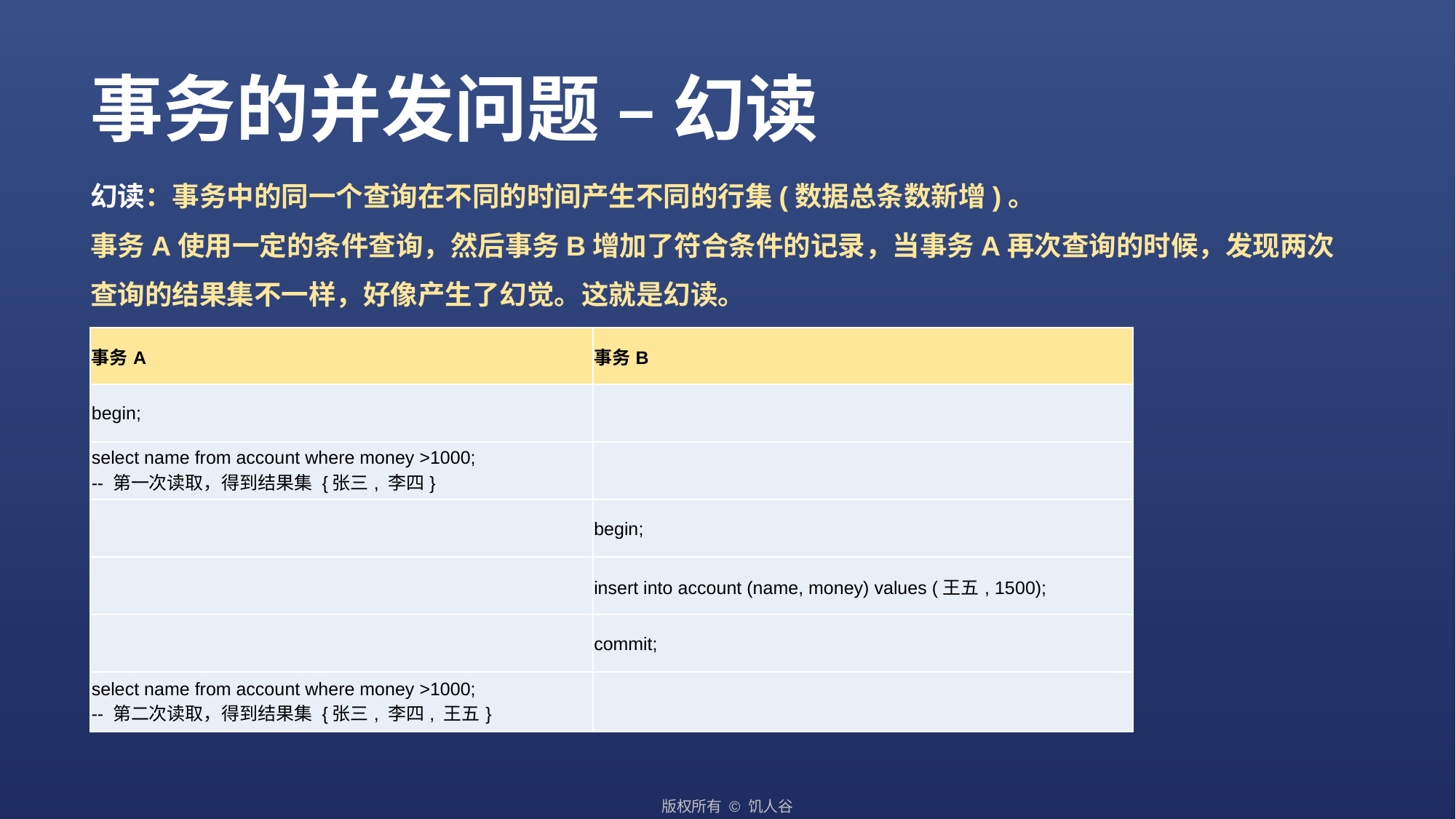

事务的并发问题 – 幻读
幻读：事务中的同一个查询在不同的时间产生不同的行集(数据总条数新增)。
事务A使用一定的条件查询，然后事务B增加了符合条件的记录，当事务A再次查询的时候，发现两次查询的结果集不一样，好像产生了幻觉。这就是幻读。
| 事务A | 事务B |
| --- | --- |
| begin; |  |
| select name from account where money >1000; -- 第一次读取，得到结果集 {张三, 李四} |  |
|  | begin; |
|  | insert into account (name, money) values (王五, 1500); |
|  | commit; |
| select name from account where money >1000; -- 第二次读取，得到结果集 {张三, 李四, 王五} |  |